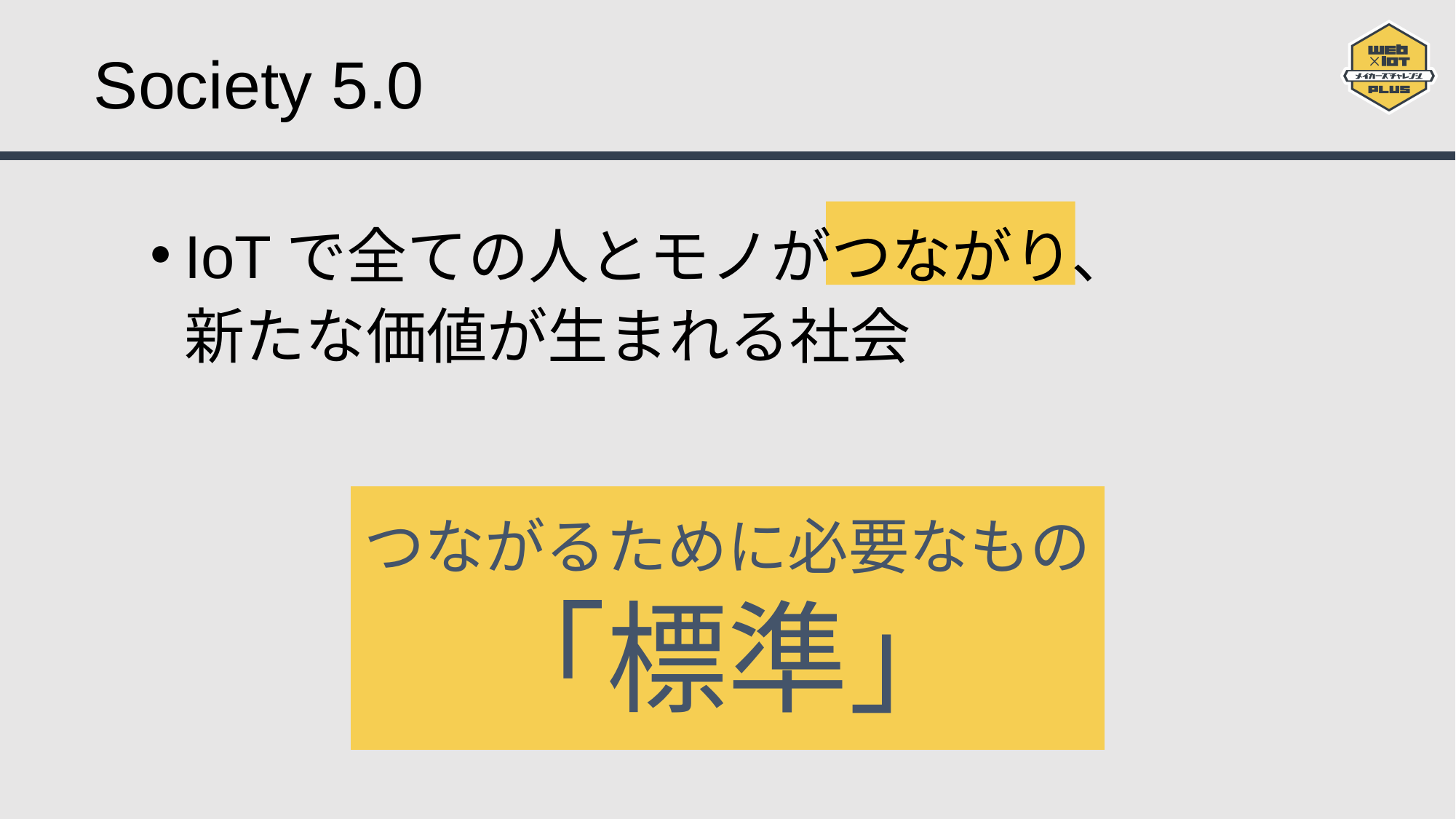

# Society 5.0

IoTで全ての人とモノがつながり、
新たな価値が生まれる社会
つながるために必要なもの
「標準」